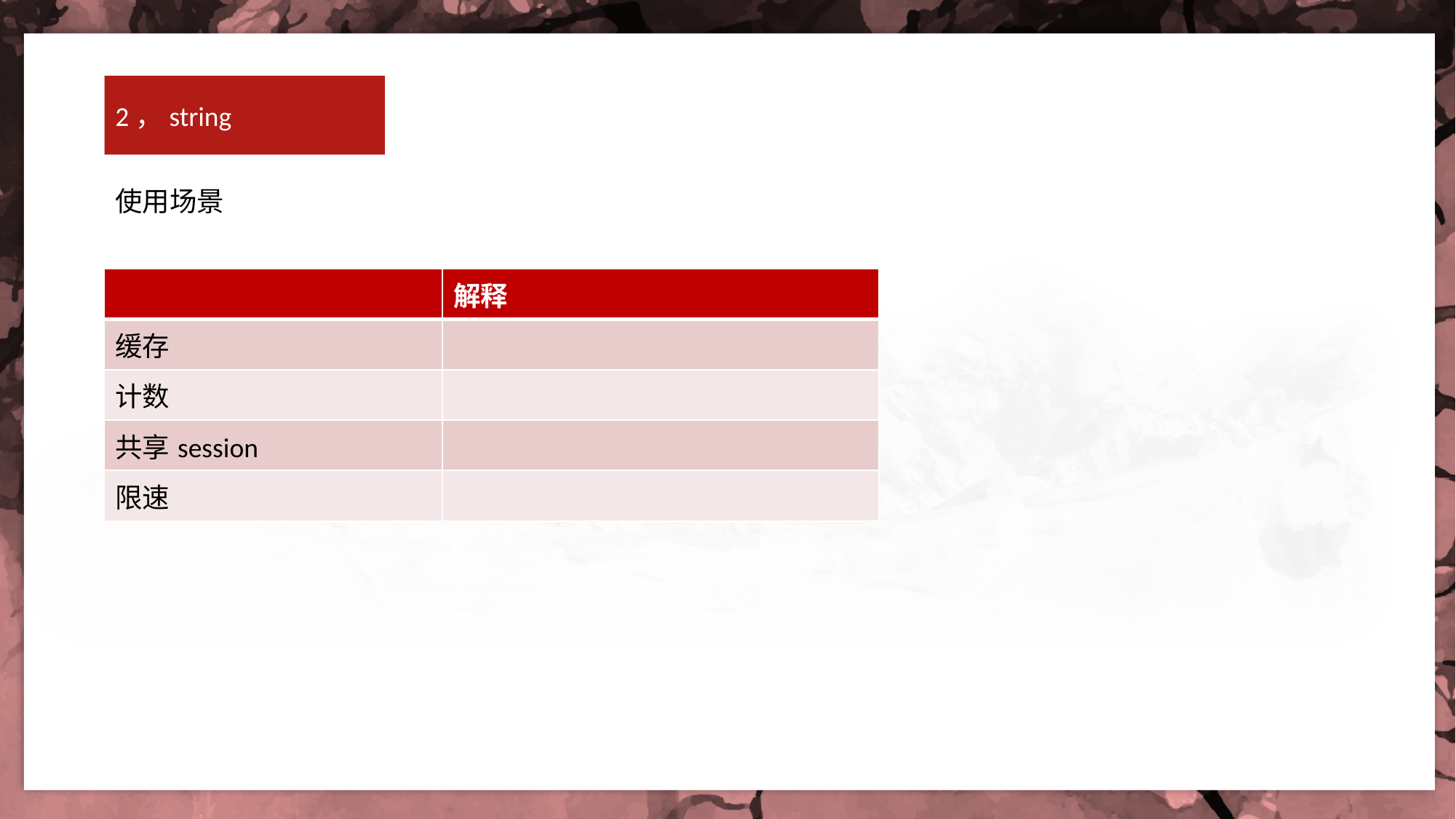

2，string
使用场景

|  | 解释 |
| --- | --- |
| 缓存 |  |
| 计数 |  |
| 共享session |  |
| 限速 |  |